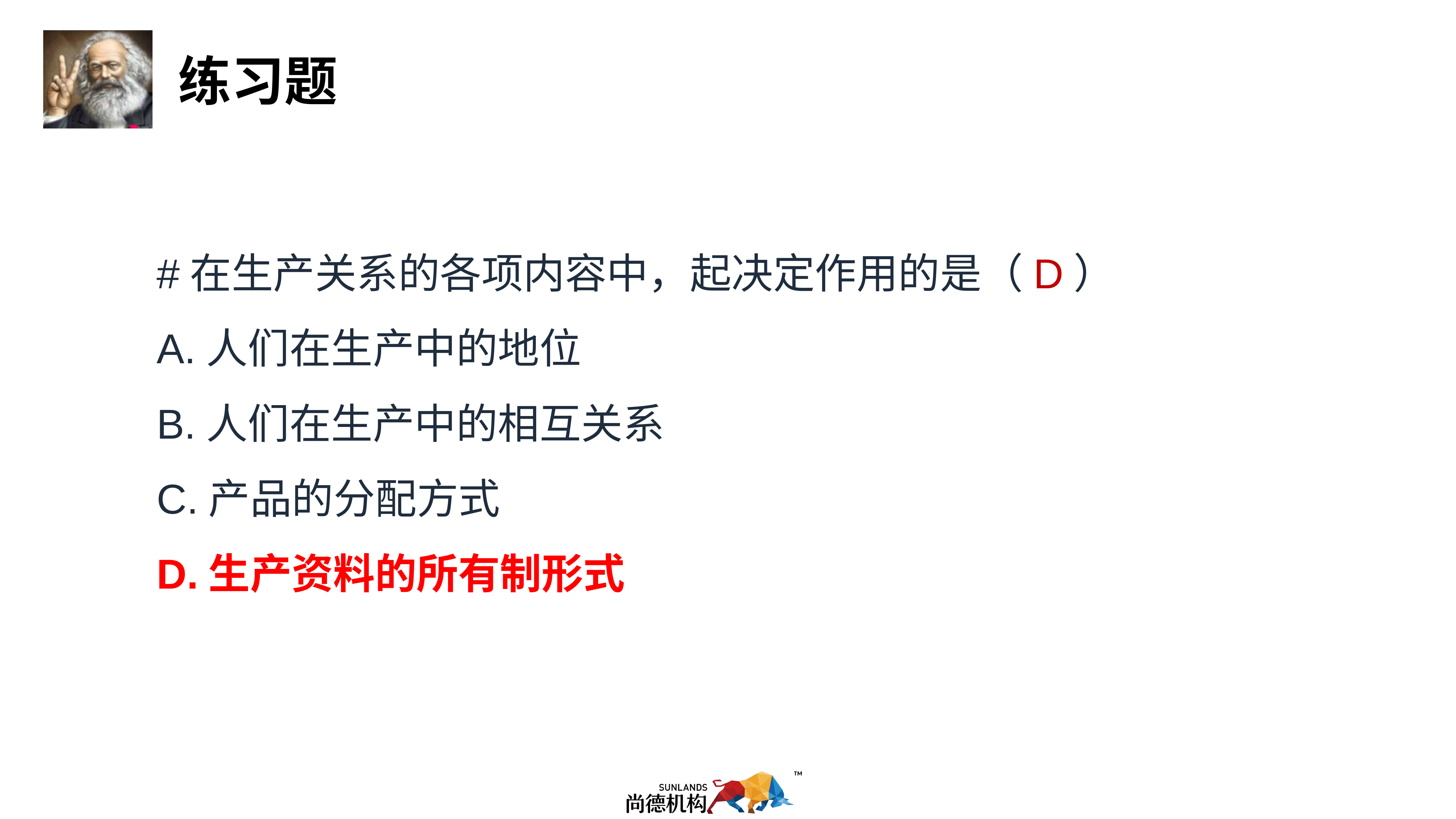

#在生产关系的各项内容中，起决定作用的是（D）
A.人们在生产中的地位
B.人们在生产中的相互关系
C.产品的分配方式
D.生产资料的所有制形式